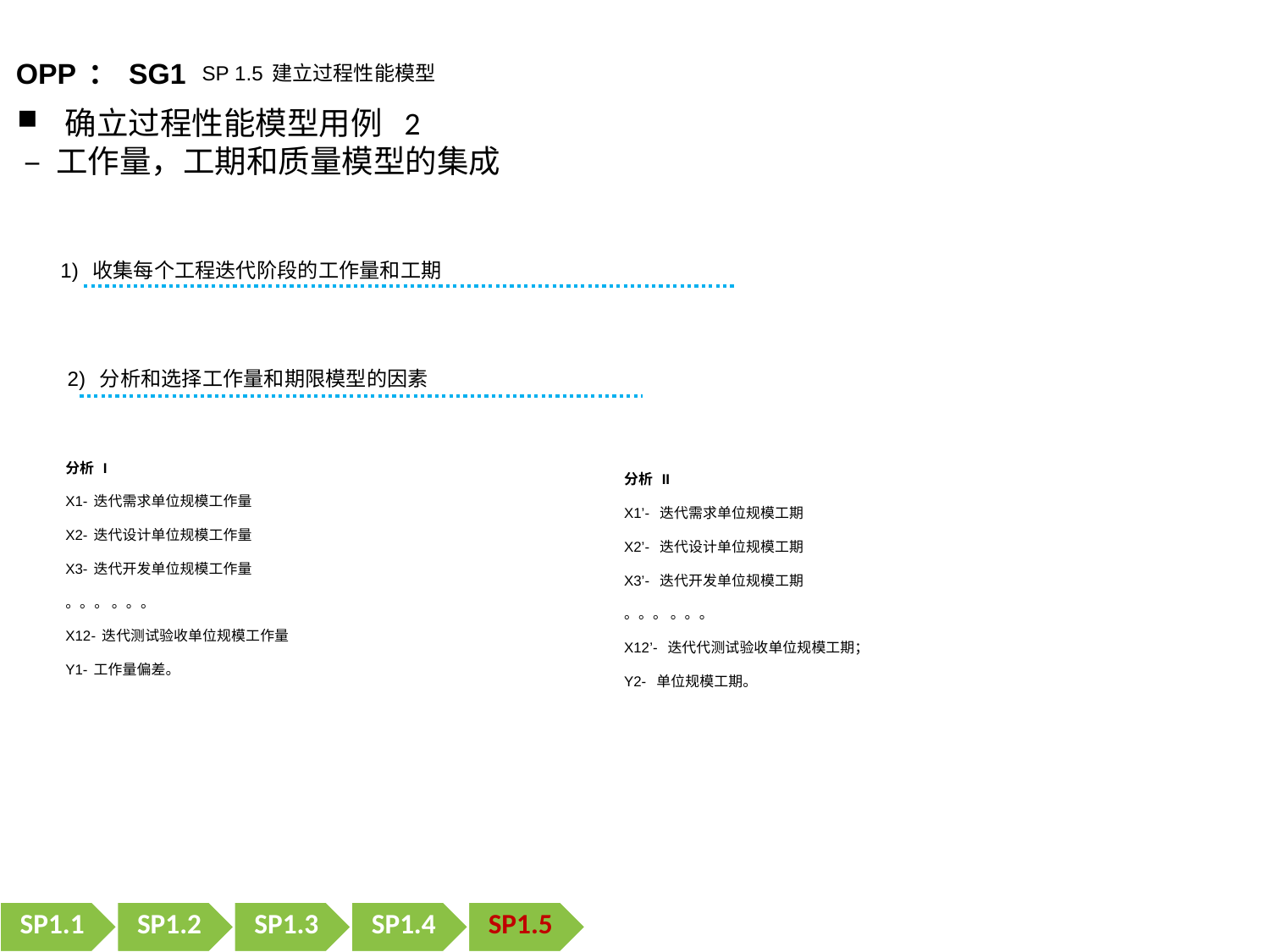

OPP：SG1  SP 1.5建立过程性能模型
确立过程性能模型用例  2
 – 工作量，工期和质量模型的集成
1) 收集每个工程迭代阶段的工作量和工期
2) 分析和选择工作量和期限模型的因素
分析 I
X1-迭代需求单位规模工作量
X2-迭代设计单位规模工作量
X3-迭代开发单位规模工作量
。。。 。。。
X12-迭代测试验收单位规模工作量
Y1-工作量偏差。
分析 II
X1’- 迭代需求单位规模工期
X2’- 迭代设计单位规模工期
X3’- 迭代开发单位规模工期
。。。 。。。
X12’- 迭代代测试验收单位规模工期；
Y2- 单位规模工期。

SP1.1
SP1.2
SP1.3
SP1.4
SP1.5